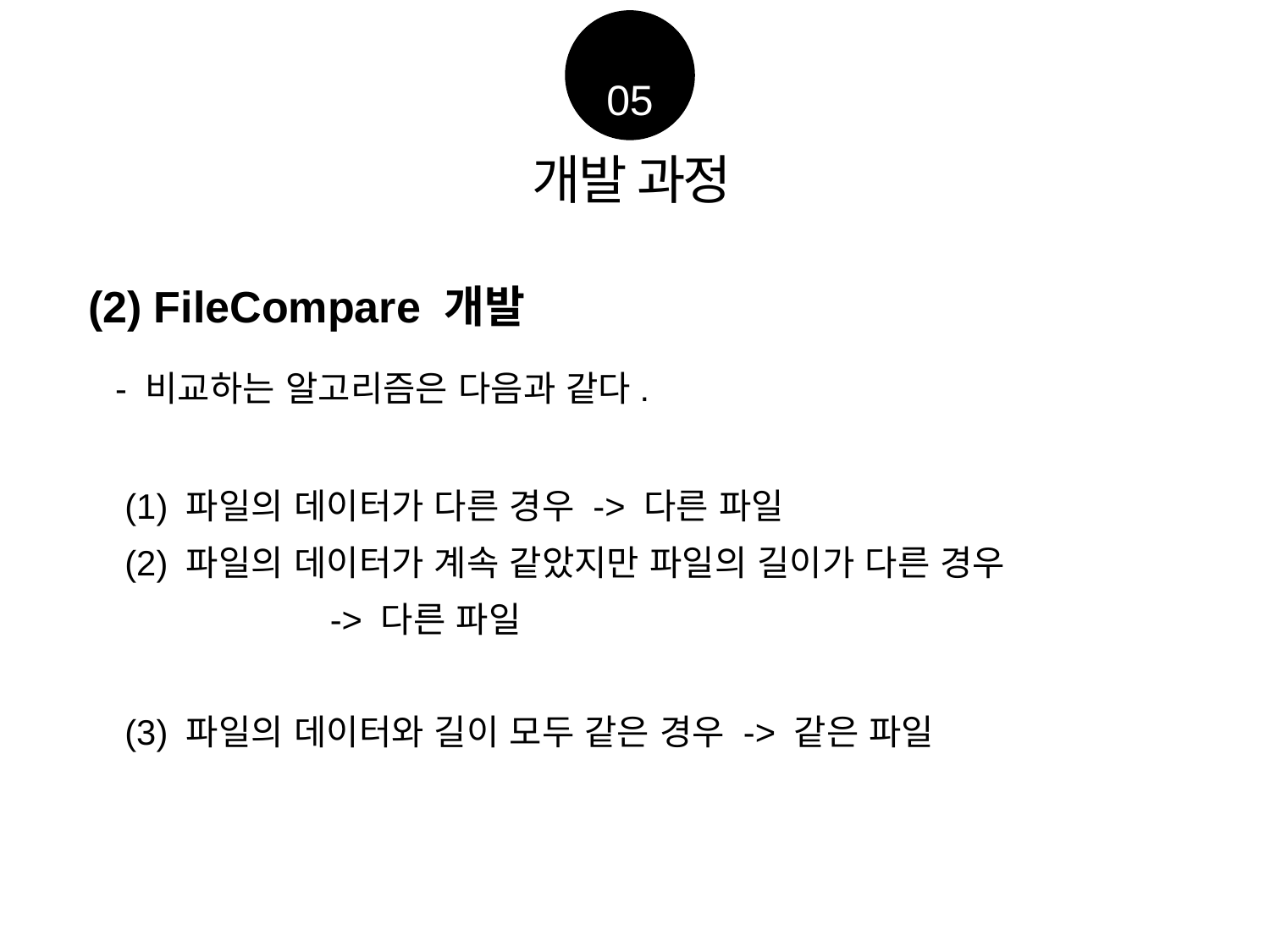

05

 (2) FileCompare 개발
     - 비교하는 알고리즘은 다음과 같다.

     (1) 파일의 데이터가 다른 경우 -> 다른 파일
     (2) 파일의 데이터가 계속 같았지만 파일의 길이가 다른 경우
		-> 다른 파일

     (3) 파일의 데이터와 길이 모두 같은 경우 -> 같은 파일
개발 과정